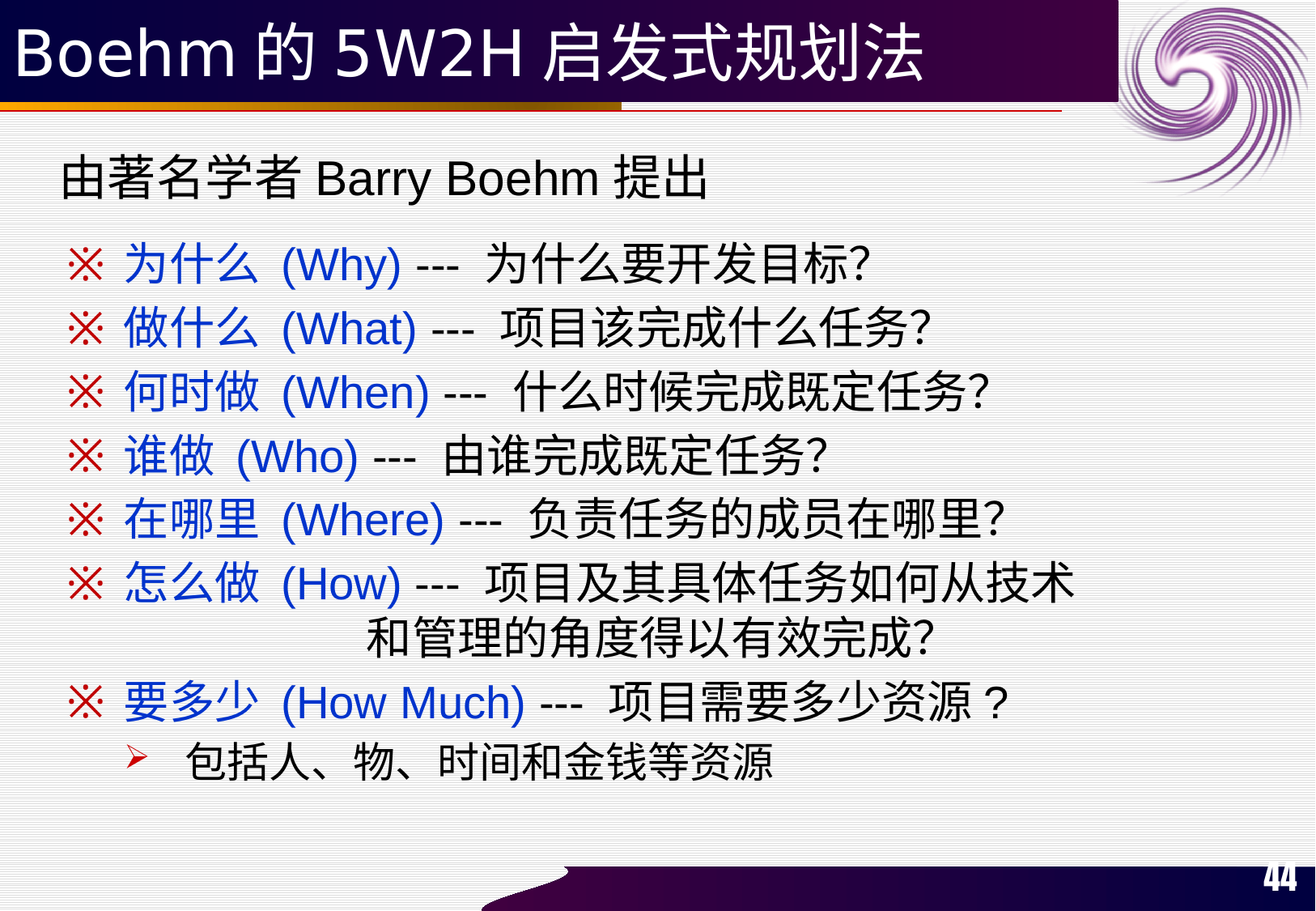

# Boehm的5W2H启发式规划法
由著名学者Barry Boehm提出

为什么 (Why) --- 为什么要开发目标？
做什么 (What) --- 项目该完成什么任务？
何时做 (When) --- 什么时候完成既定任务？
谁做 (Who) --- 由谁完成既定任务？
在哪里 (Where) --- 负责任务的成员在哪里？
怎么做 (How) --- 项目及其具体任务如何从技术
                        和管理的角度得以有效完成？
要多少 (How Much) --- 项目需要多少资源?
包括人、物、时间和金钱等资源
44